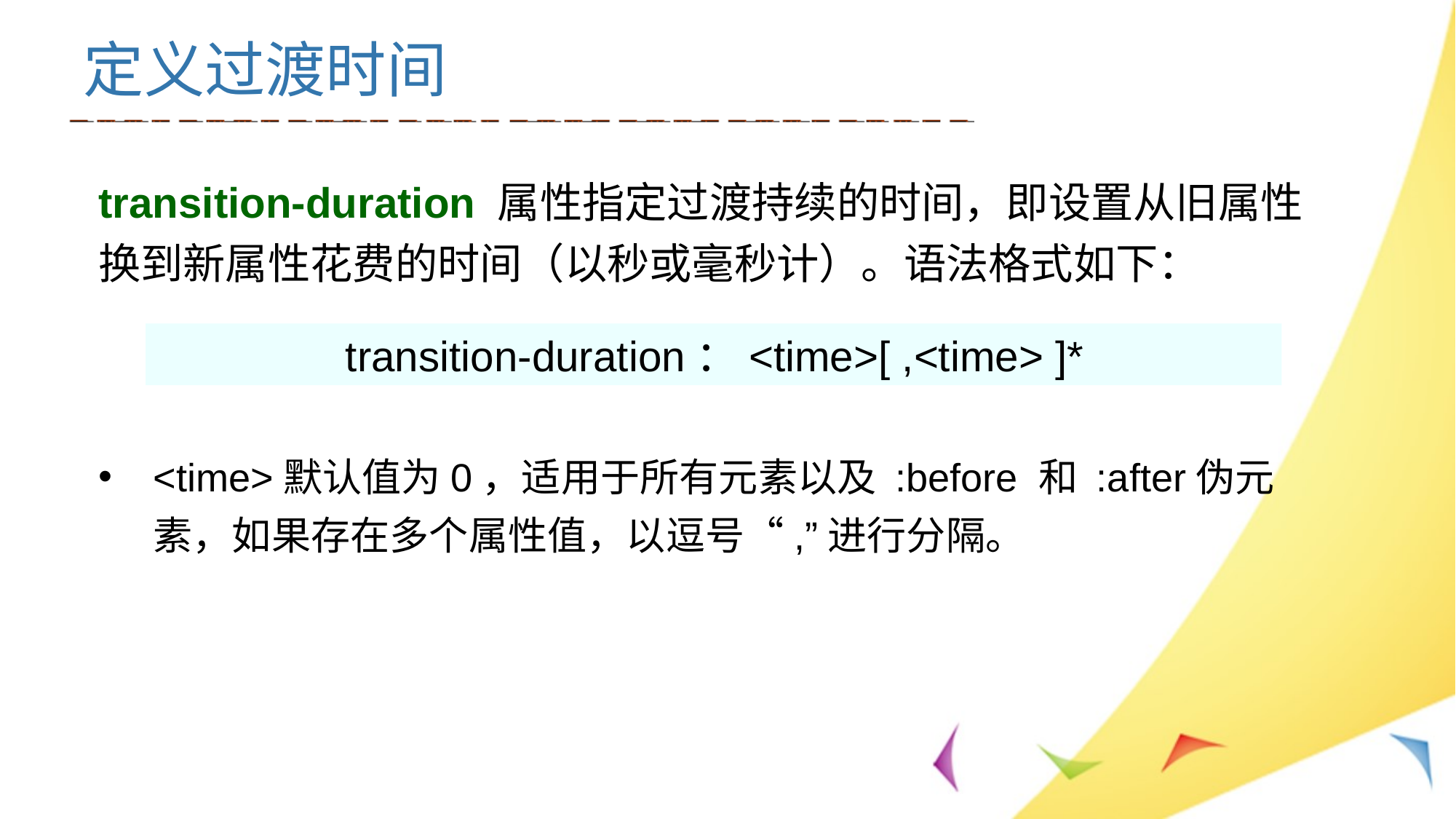

# 定义过渡时间
transition-duration 属性指定过渡持续的时间，即设置从旧属性换到新属性花费的时间（以秒或毫秒计）。语法格式如下：

<time>默认值为0，适用于所有元素以及 :before 和 :after伪元素，如果存在多个属性值，以逗号“,”进行分隔。
                transition-duration：<time>[ ,<time> ]*